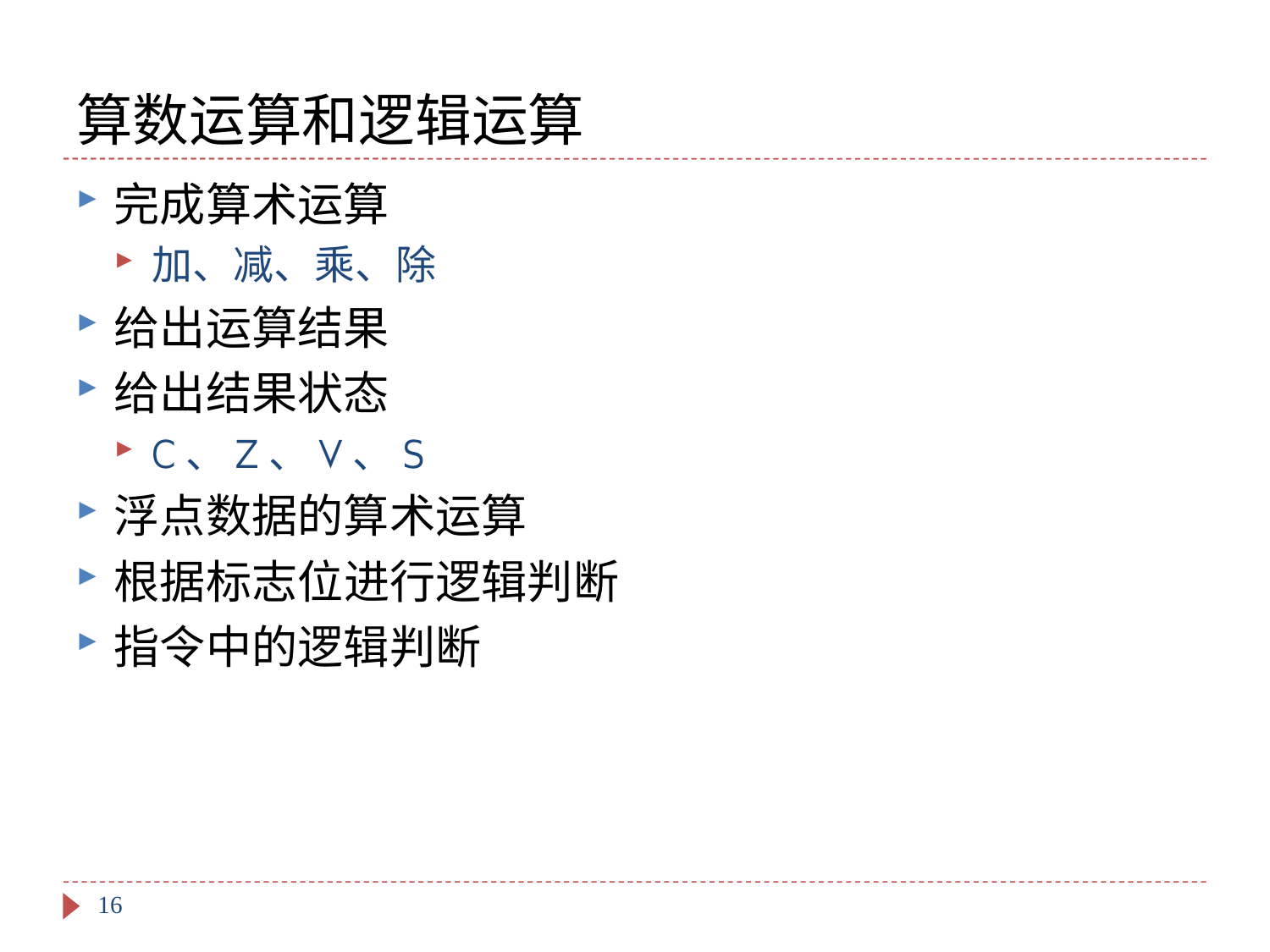

# 算数运算和逻辑运算
完成算术运算
加、减、乘、除
给出运算结果
给出结果状态
C、Z、V、S
浮点数据的算术运算
根据标志位进行逻辑判断
指令中的逻辑判断

16